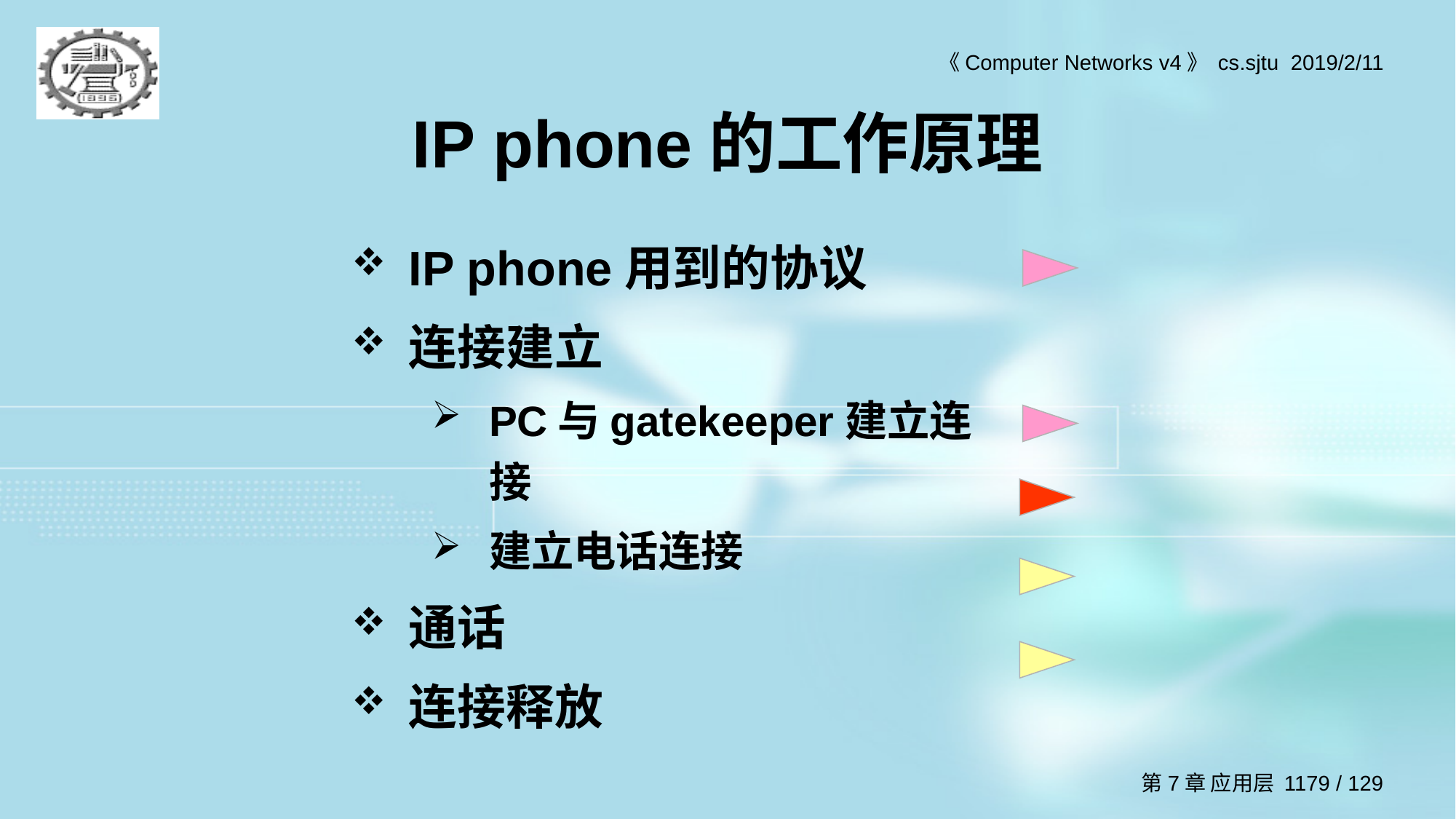

# IP phone的工作原理
IP phone用到的协议
连接建立
PC与gatekeeper建立连接
建立电话连接
通话
连接释放